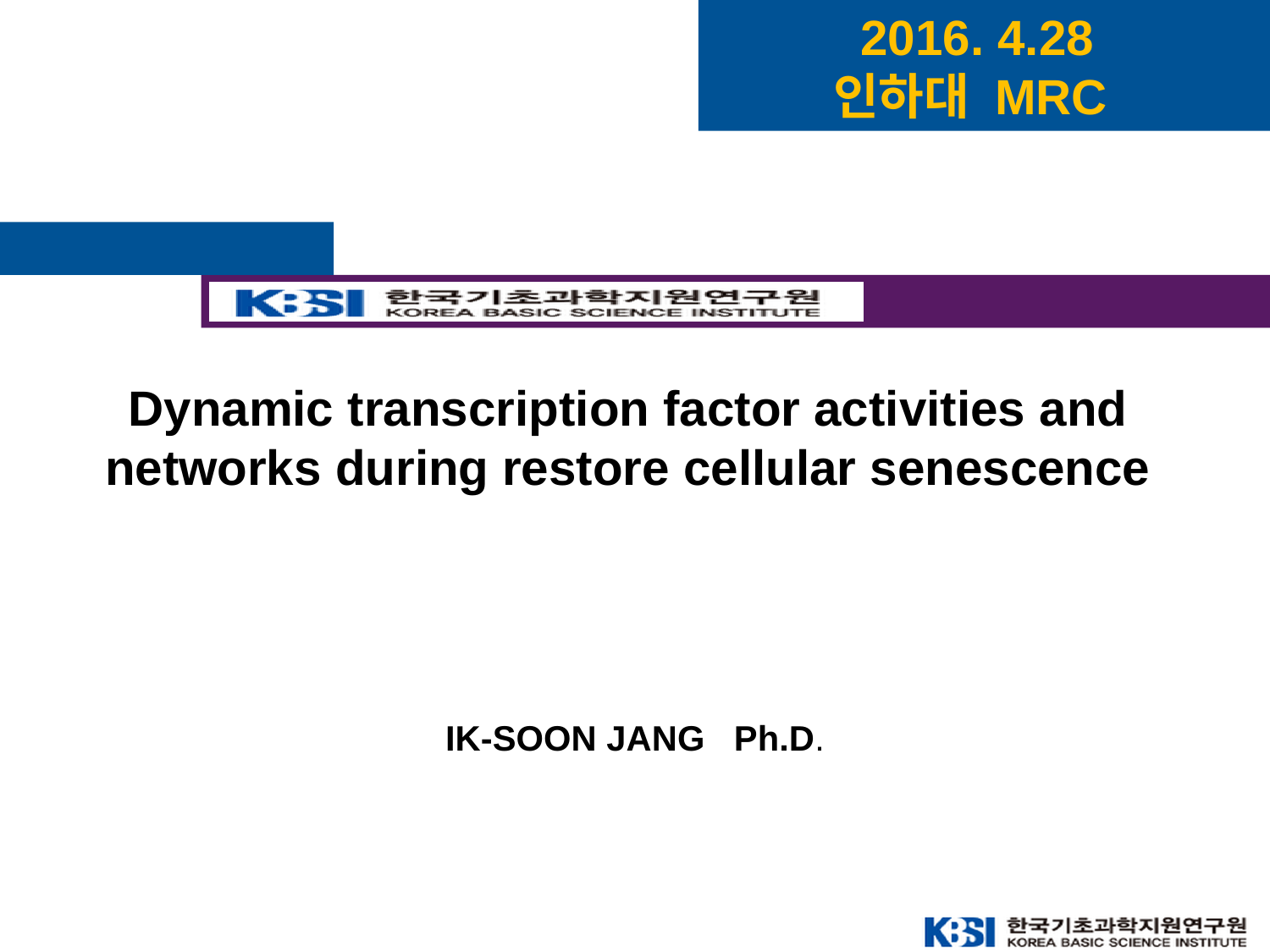

2016. 4.28
인하대 MRC
# Dynamic transcription factor activities and networks during restore cellular senescence

IK-SOON JANG   Ph.D.